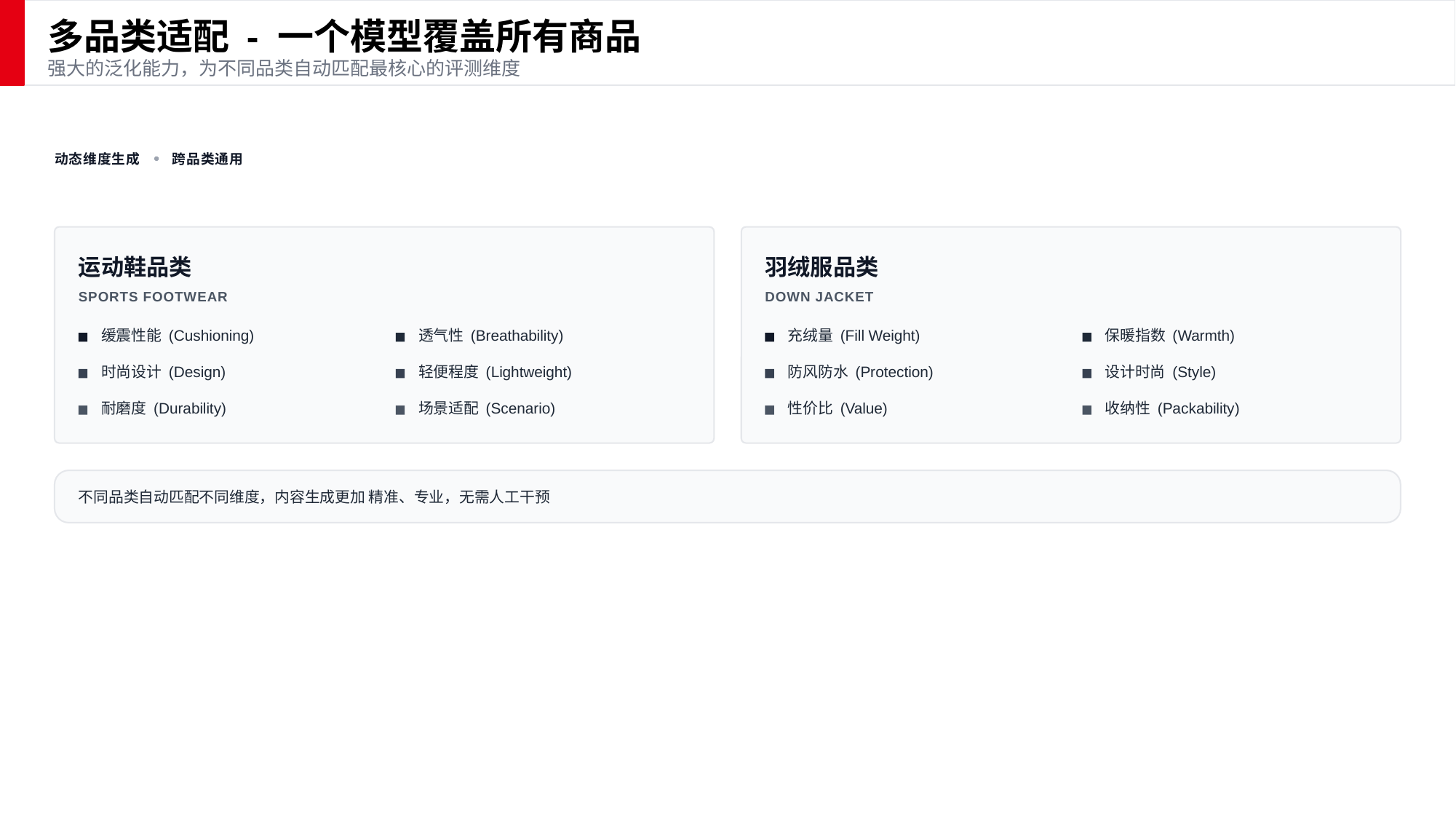

多品类适配 - 一个模型覆盖所有商品
强大的泛化能力，为不同品类自动匹配最核心的评测维度
动态维度生成
跨品类通用

运动鞋品类
羽绒服品类
SPORTS FOOTWEAR
DOWN JACKET
缓震性能 (Cushioning)
透气性 (Breathability)
充绒量 (Fill Weight)
保暖指数 (Warmth)

时尚设计 (Design)
轻便程度 (Lightweight)
防风防水 (Protection)
设计时尚 (Style)

耐磨度 (Durability)
场景适配 (Scenario)
性价比 (Value)
收纳性 (Packability)

不同品类自动匹配不同维度，内容生成更加 精准、专业，无需人工干预